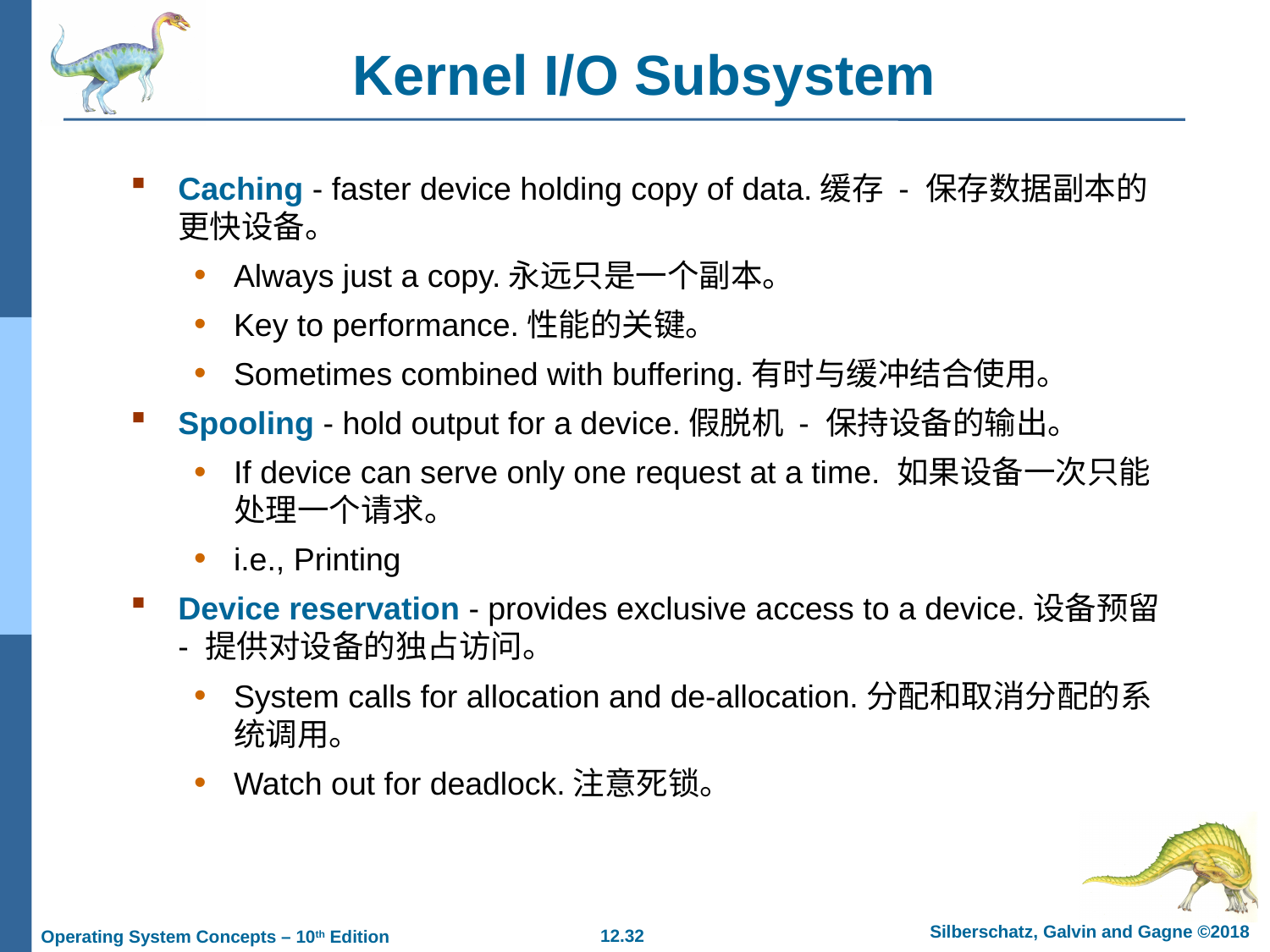

# Kernel I/O Subsystem
Caching - faster device holding copy of data.缓存 - 保存数据副本的更快设备。
Always just a copy.永远只是一个副本。
Key to performance.性能的关键。
Sometimes combined with buffering.有时与缓冲结合使用。
Spooling - hold output for a device.假脱机 - 保持设备的输出。
If device can serve only one request at a time. 如果设备一次只能处理一个请求。
i.e., Printing
Device reservation - provides exclusive access to a device.设备预留 - 提供对设备的独占访问。
System calls for allocation and de-allocation.分配和取消分配的系统调用。
Watch out for deadlock.注意死锁。